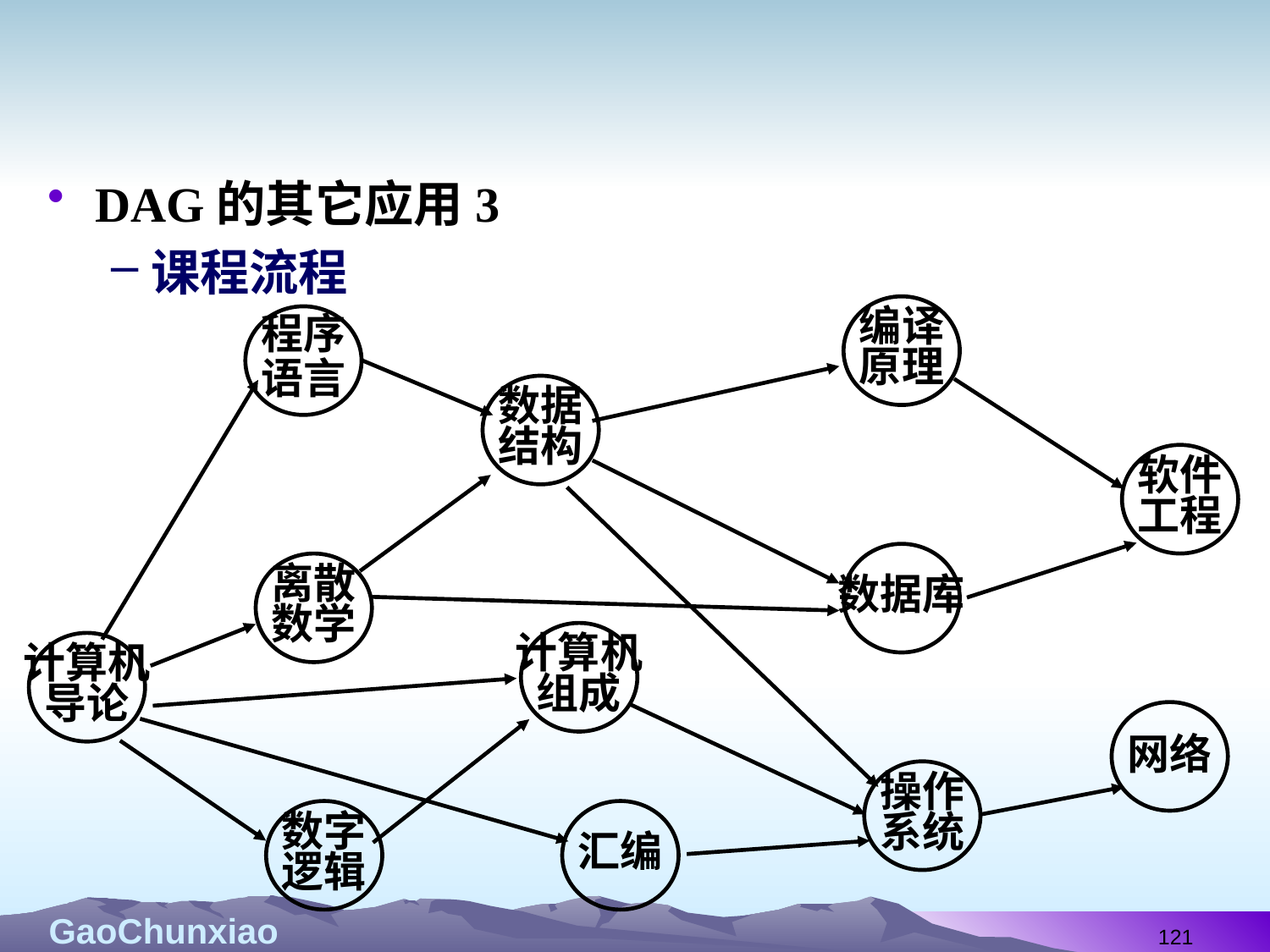

#
DAG的其它应用3
课程流程
编译
原理
程序
语言

数据
结构

软件
工程

数据库
离散
数学

计算机
组成

计算机
导论

网络

操作
系统

数字
逻辑
汇编

121